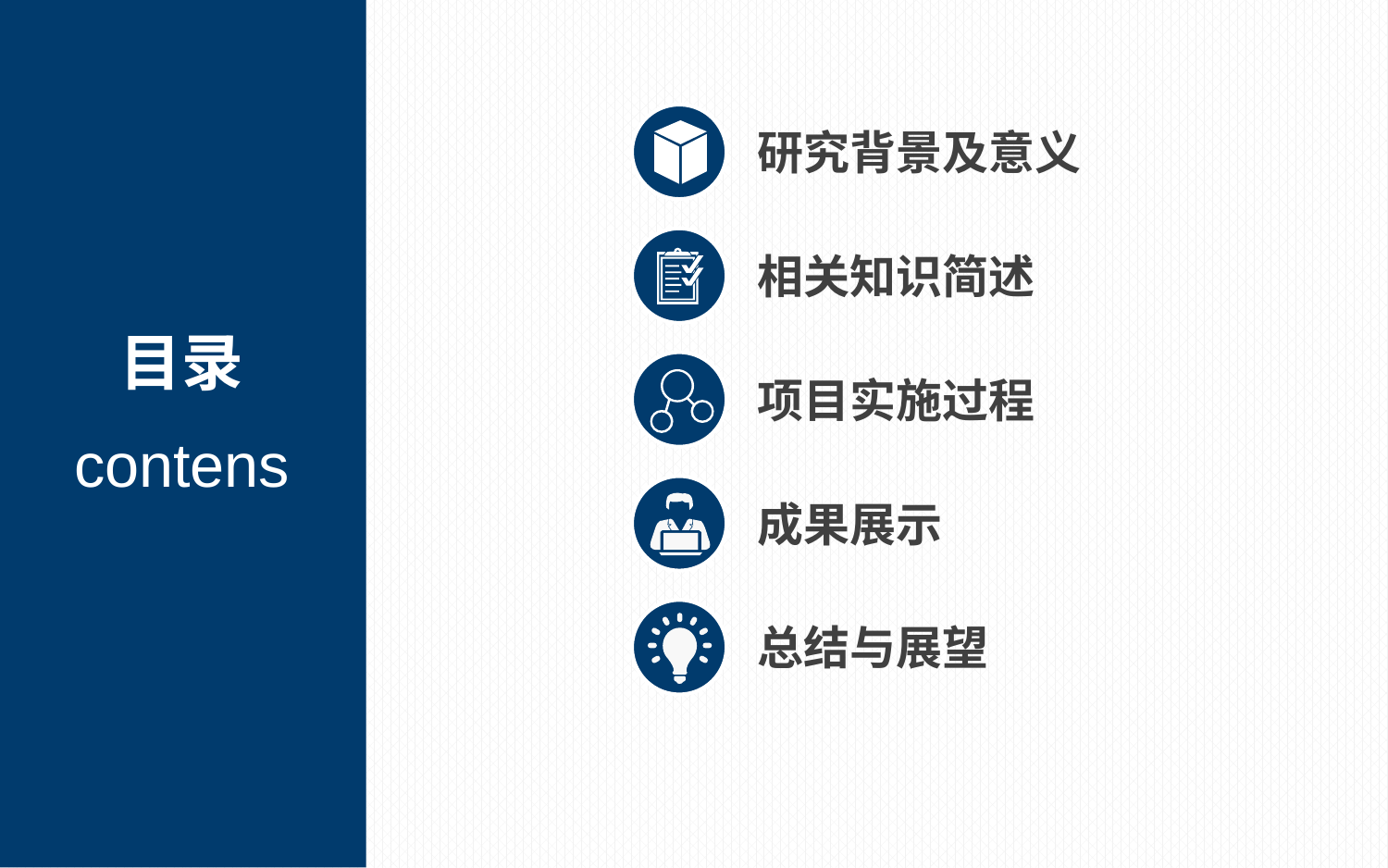

研究背景及意义

相关知识简述
目录
contens

项目实施过程

成果展示

总结与展望